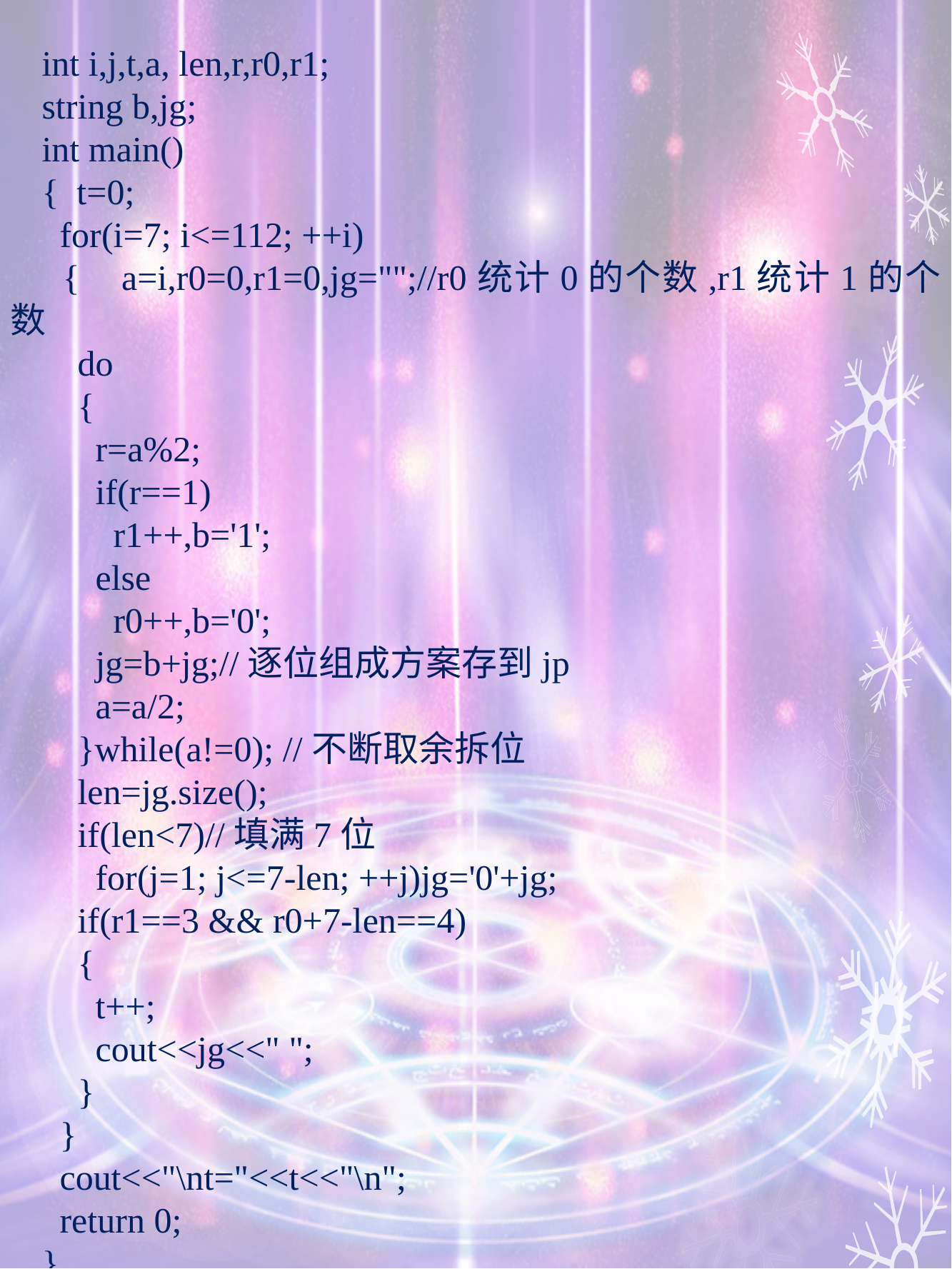

int i,j,t,a, len,r,r0,r1;
string b,jg;
int main()
{  t=0;
  for(i=7; i<=112; ++i)
  {    a=i,r0=0,r1=0,jg="";//r0统计0的个数,r1统计1的个数
    do
    {
      r=a%2;
      if(r==1)
        r1++,b='1';
      else
        r0++,b='0';
      jg=b+jg;//逐位组成方案存到jp
      a=a/2;
    }while(a!=0); //不断取余拆位
    len=jg.size();
    if(len<7)//填满7位
      for(j=1; j<=7-len; ++j)jg='0'+jg;
    if(r1==3 && r0+7-len==4)
    {
      t++;
      cout<<jg<<" ";
    }
  }
  cout<<"\nt="<<t<<"\n";
  return 0;
}